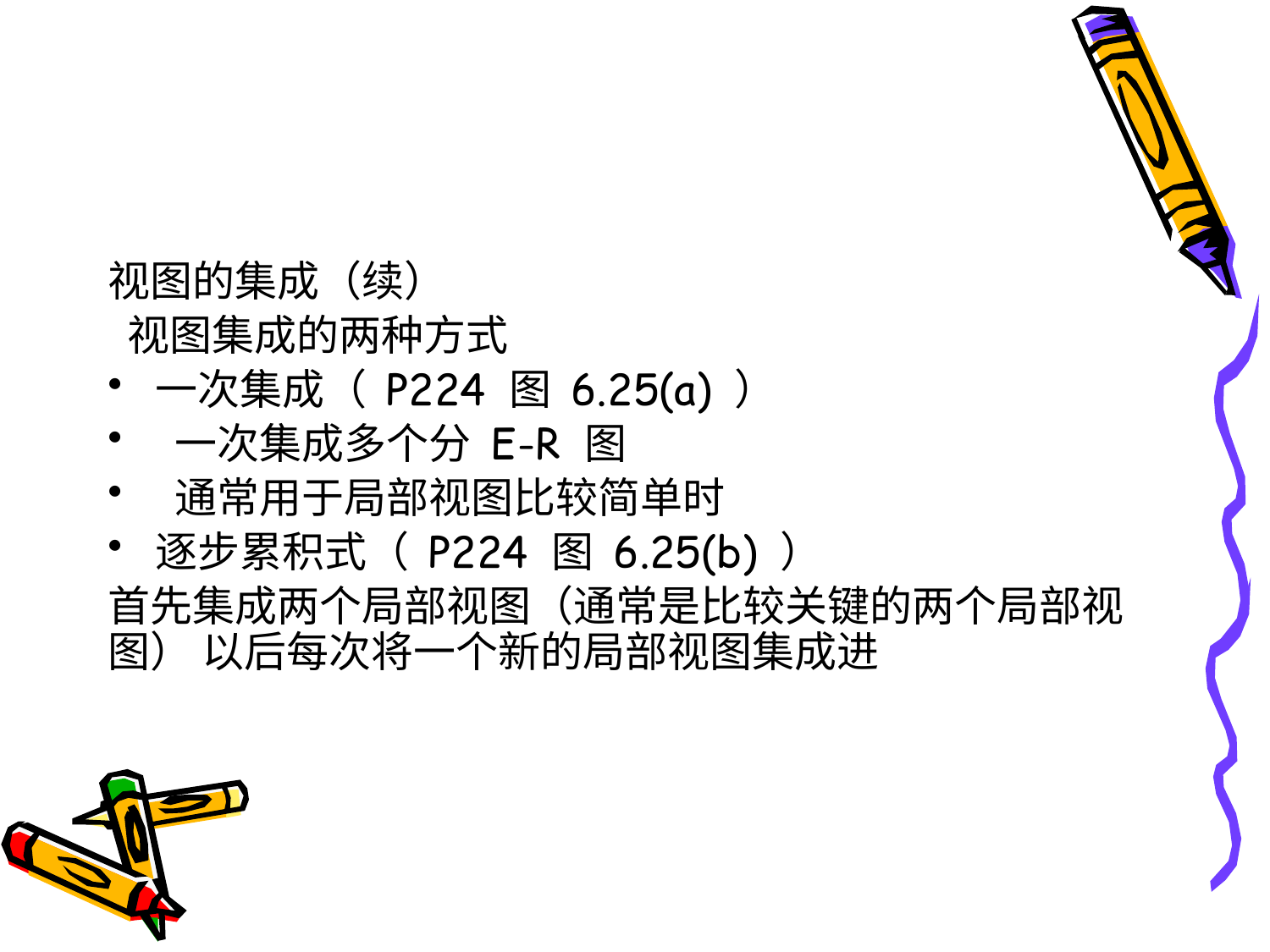

#
视图的集成（续）
 视图集成的两种方式
一次集成（ P224 图 6.25(a) ）
 一次集成多个分 E-R 图
 通常用于局部视图比较简单时
逐步累积式（ P224 图 6.25(b) ）
首先集成两个局部视图（通常是比较关键的两个局部视图） 以后每次将一个新的局部视图集成进